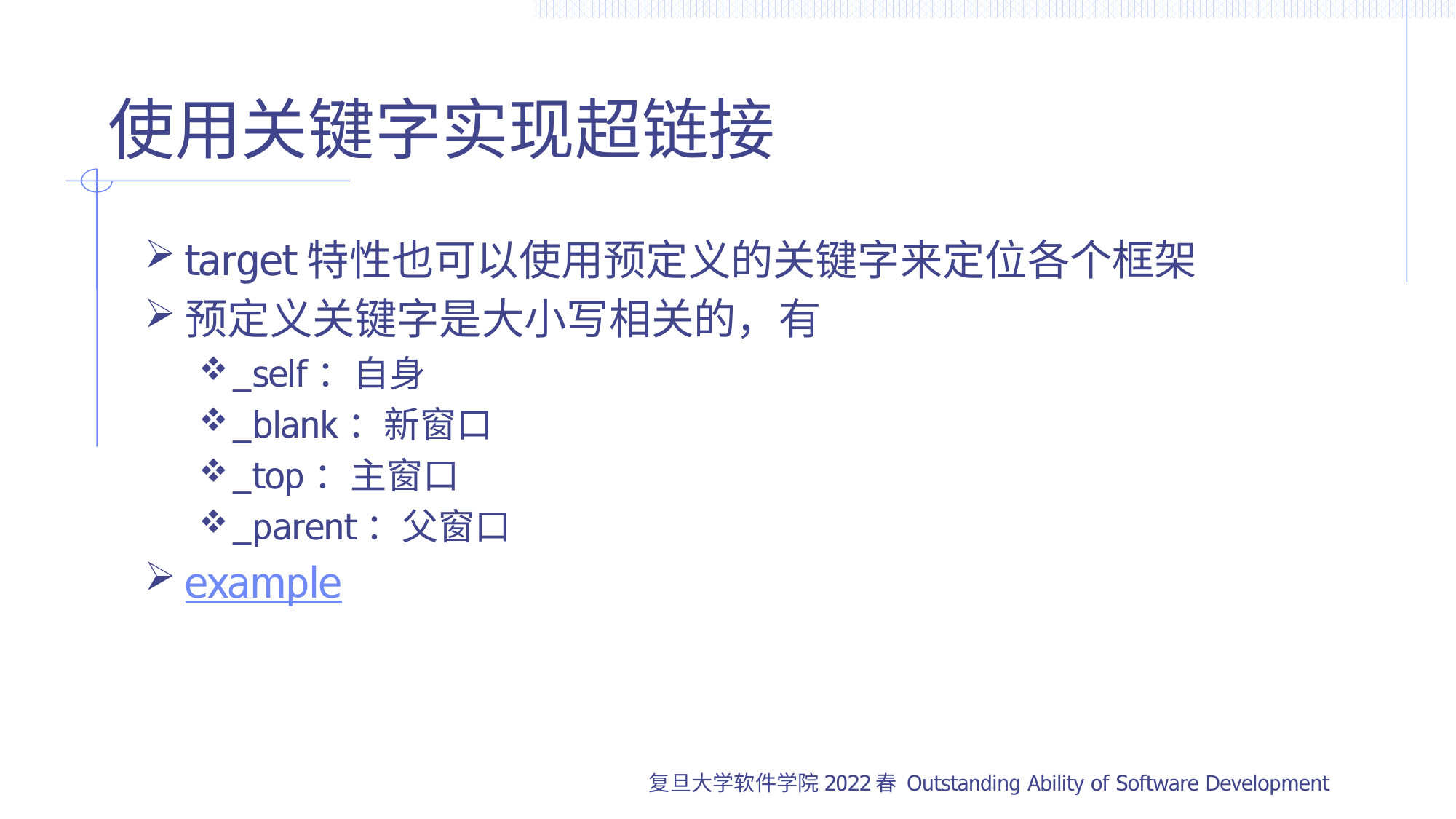

# 使用关键字实现超链接
target特性也可以使用预定义的关键字来定位各个框架
预定义关键字是大小写相关的，有
_self：自身
_blank：新窗口
_top：主窗口
_parent：父窗口
example